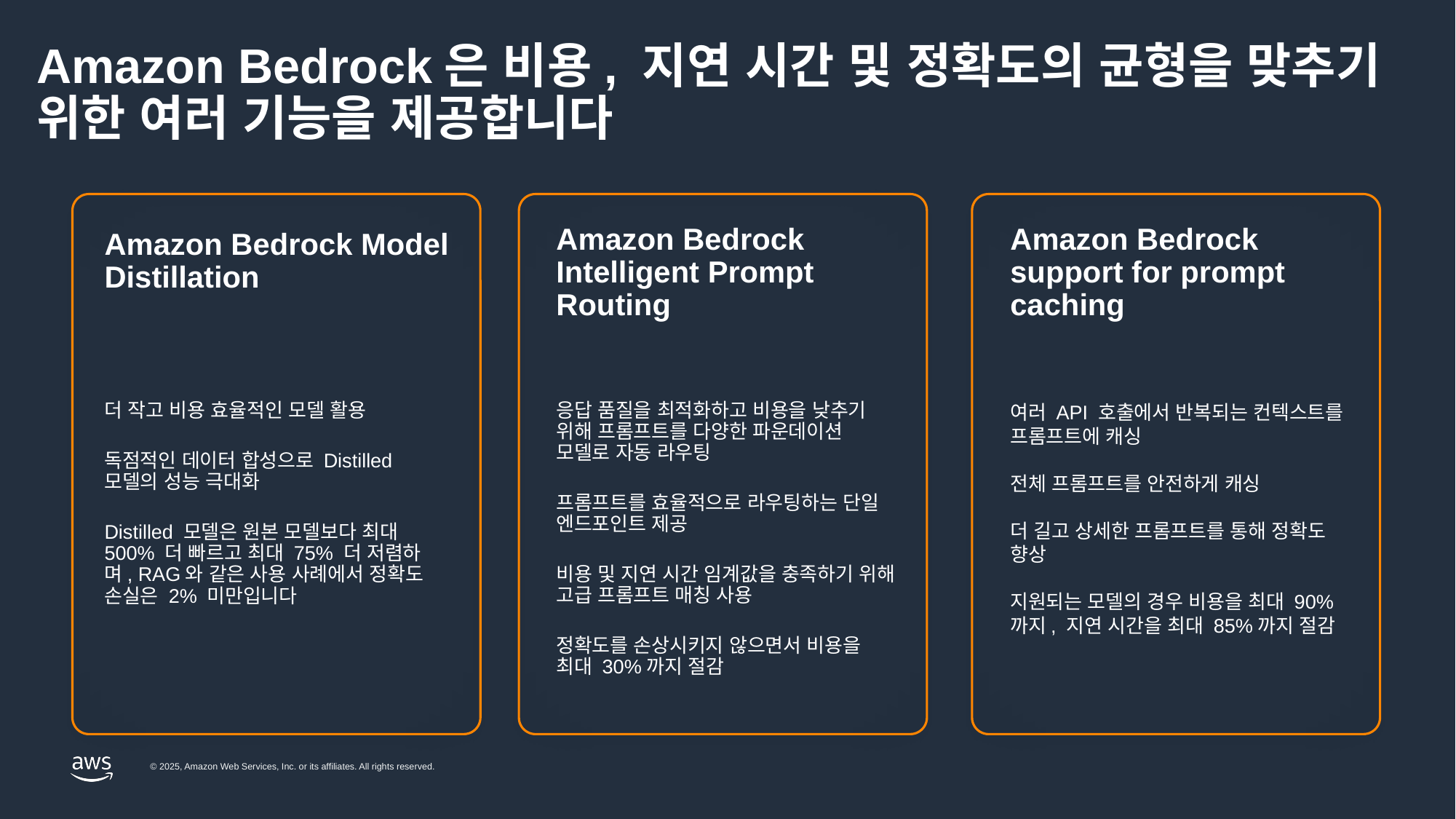

Amazon Bedrock은 비용, 지연 시간 및 정확도의 균형을 맞추기 위한 여러 기능을 제공합니다

Amazon Bedrock Intelligent Prompt Routing
Amazon Bedrock support for prompt caching
Amazon Bedrock Model Distillation
응답 품질을 최적화하고 비용을 낮추기 위해 프롬프트를 다양한 파운데이션 모델로 자동 라우팅
프롬프트를 효율적으로 라우팅하는 단일 엔드포인트 제공
비용 및 지연 시간 임계값을 충족하기 위해 고급 프롬프트 매칭 사용
정확도를 손상시키지 않으면서 비용을 최대 30%까지 절감
여러 API 호출에서 반복되는 컨텍스트를 프롬프트에 캐싱

전체 프롬프트를 안전하게 캐싱

더 길고 상세한 프롬프트를 통해 정확도 향상

지원되는 모델의 경우 비용을 최대 90%까지, 지연 시간을 최대 85%까지 절감
더 작고 비용 효율적인 모델 활용
독점적인 데이터 합성으로 Distilled  모델의 성능 극대화
Distilled 모델은 원본 모델보다 최대 500% 더 빠르고 최대 75% 더 저렴하며, RAG와 같은 사용 사례에서 정확도 손실은 2% 미만입니다